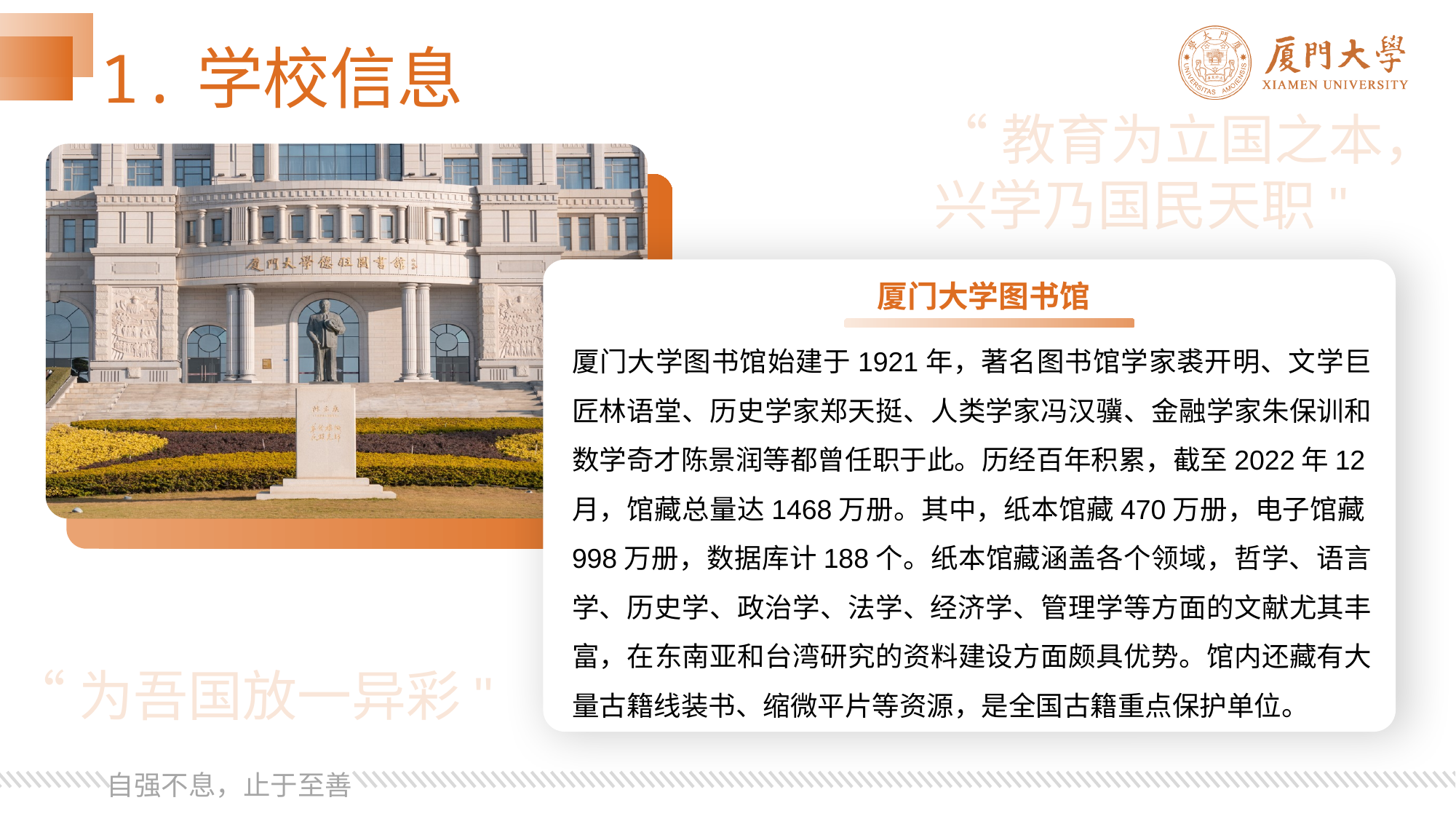

“教育为立国之本，兴学乃国民天职"

厦门大学图书馆

厦门大学图书馆始建于1921年，著名图书馆学家裘开明、文学巨匠林语堂、历史学家郑天挺、人类学家冯汉骥、金融学家朱保训和数学奇才陈景润等都曾任职于此。历经百年积累，截至2022年12月，馆藏总量达1468万册。其中，纸本馆藏470万册，电子馆藏998万册，数据库计188个。纸本馆藏涵盖各个领域，哲学、语言学、历史学、政治学、法学、经济学、管理学等方面的文献尤其丰富，在东南亚和台湾研究的资料建设方面颇具优势。馆内还藏有大量古籍线装书、缩微平片等资源，是全国古籍重点保护单位。
“为吾国放一异彩"